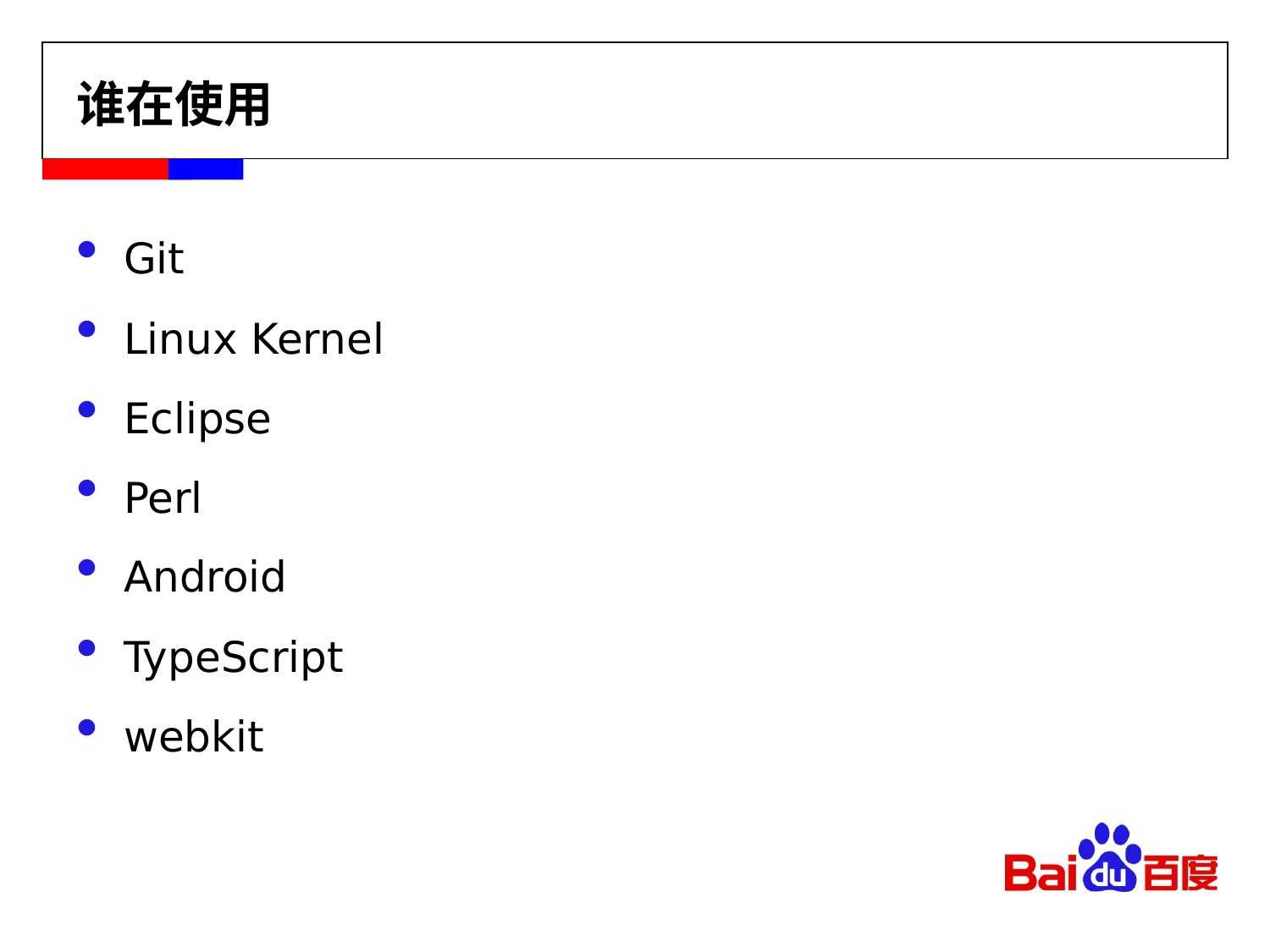

# 谁在使用
Git
Linux Kernel
Eclipse
Perl
Android
TypeScript
webkit